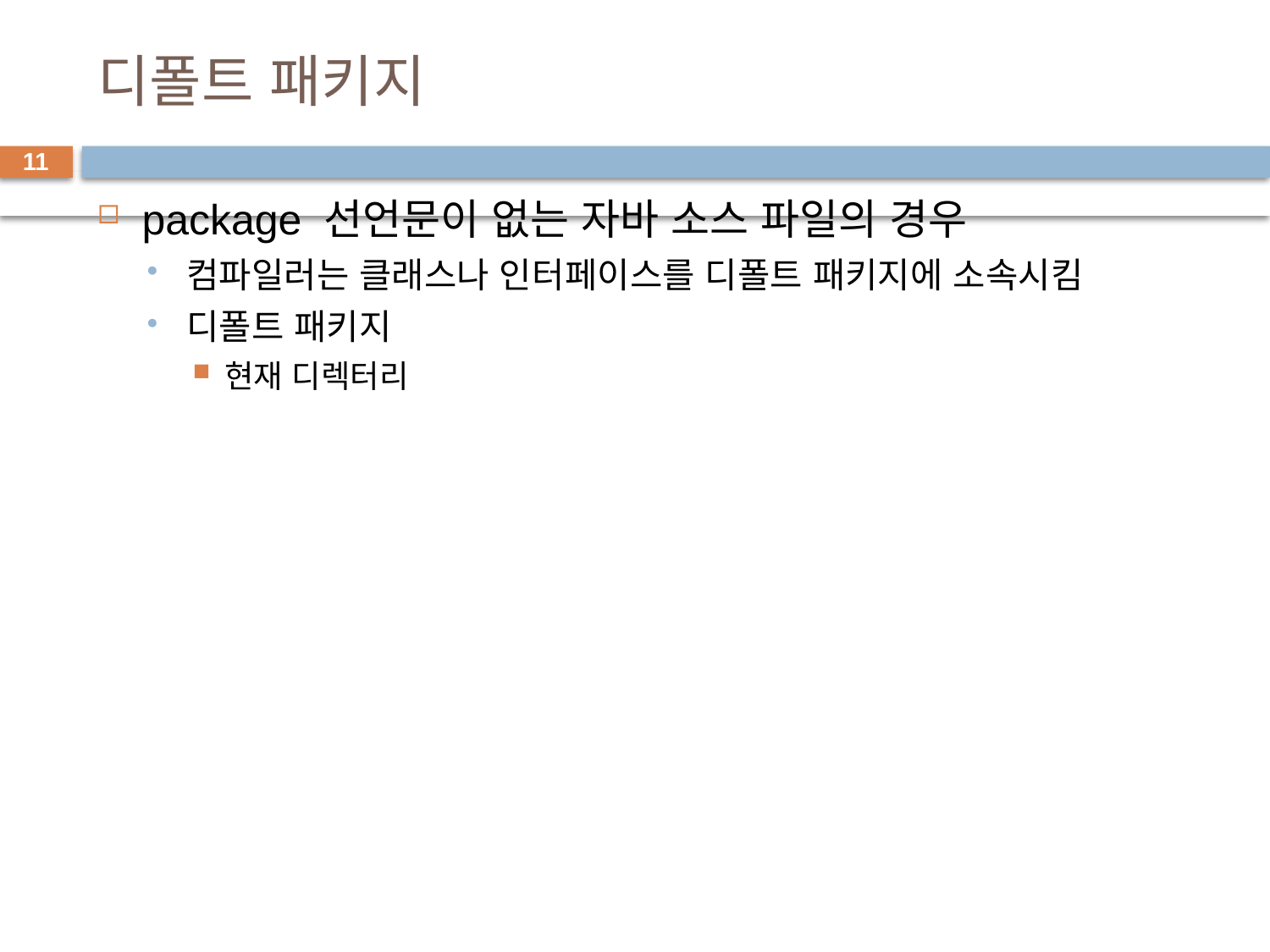

# 디폴트 패키지
11
package 선언문이 없는 자바 소스 파일의 경우
컴파일러는 클래스나 인터페이스를 디폴트 패키지에 소속시킴
디폴트 패키지
현재 디렉터리